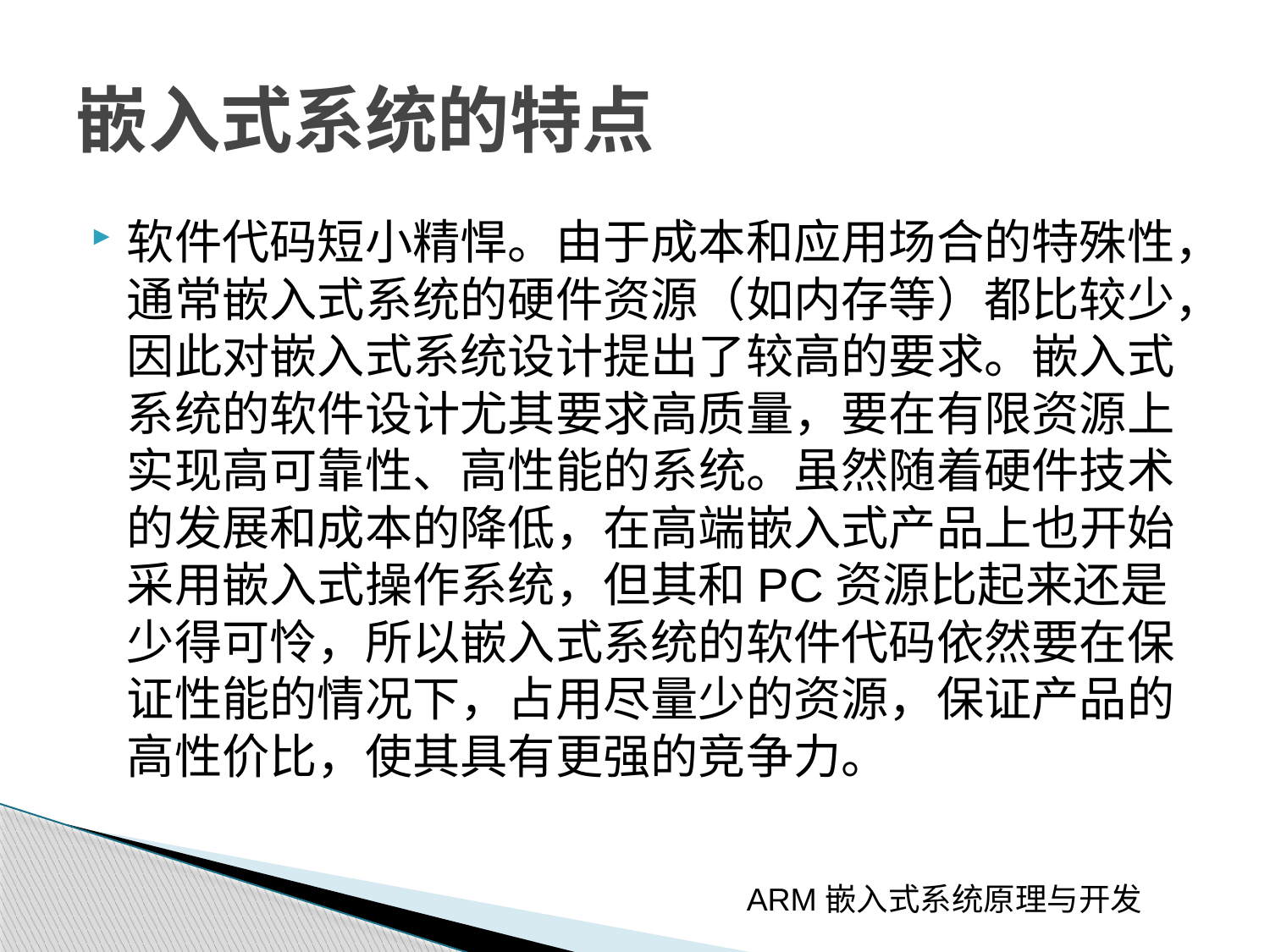

# 嵌入式系统的特点
软件代码短小精悍。由于成本和应用场合的特殊性，通常嵌入式系统的硬件资源（如内存等）都比较少，因此对嵌入式系统设计提出了较高的要求。嵌入式系统的软件设计尤其要求高质量，要在有限资源上实现高可靠性、高性能的系统。虽然随着硬件技术的发展和成本的降低，在高端嵌入式产品上也开始采用嵌入式操作系统，但其和PC资源比起来还是少得可怜，所以嵌入式系统的软件代码依然要在保证性能的情况下，占用尽量少的资源，保证产品的高性价比，使其具有更强的竞争力。
ARM嵌入式系统原理与开发